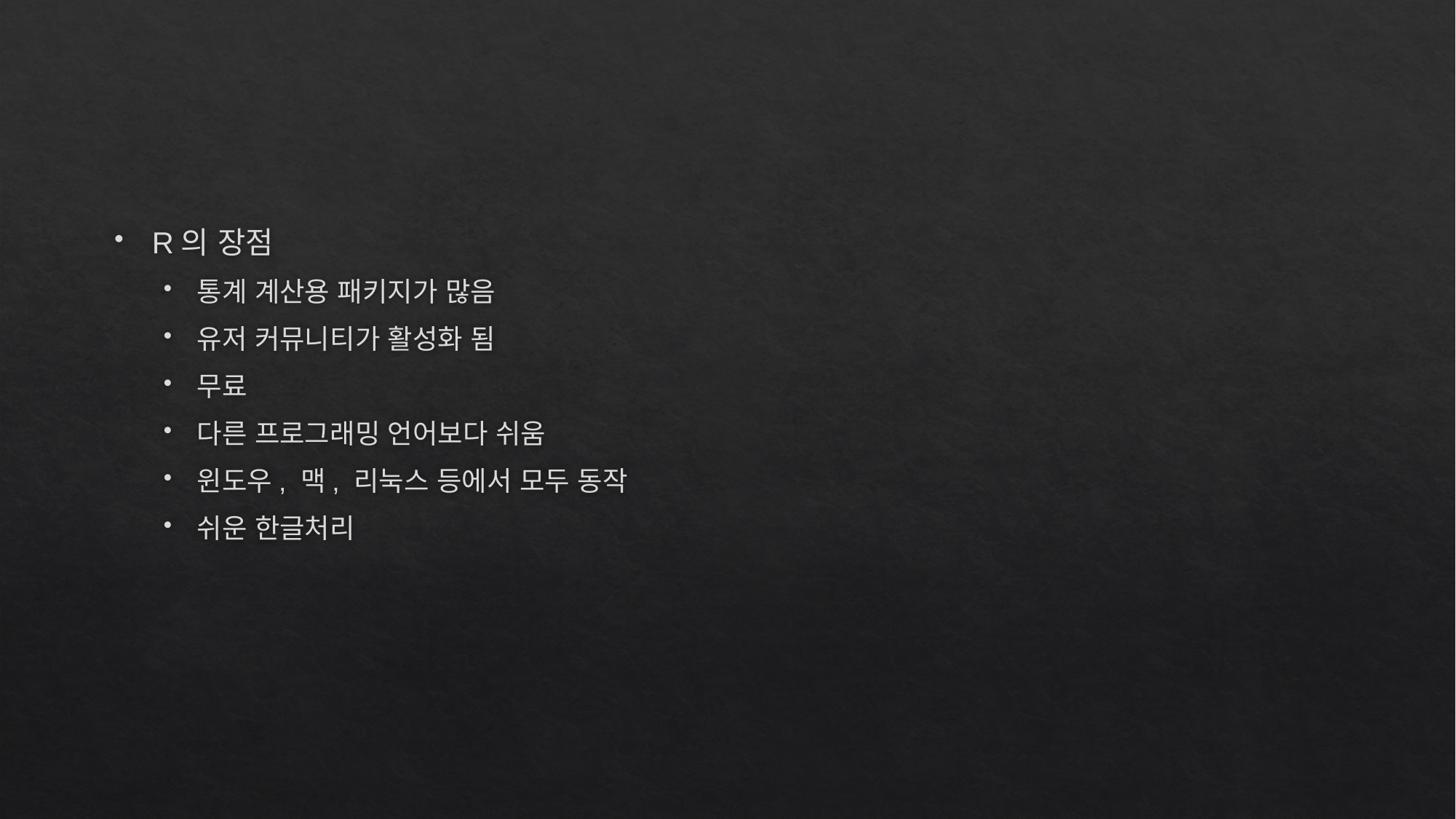

R의 장점
통계 계산용 패키지가 많음
유저 커뮤니티가 활성화 됨
무료
다른 프로그래밍 언어보다 쉬움
윈도우, 맥, 리눅스 등에서 모두 동작
쉬운 한글처리